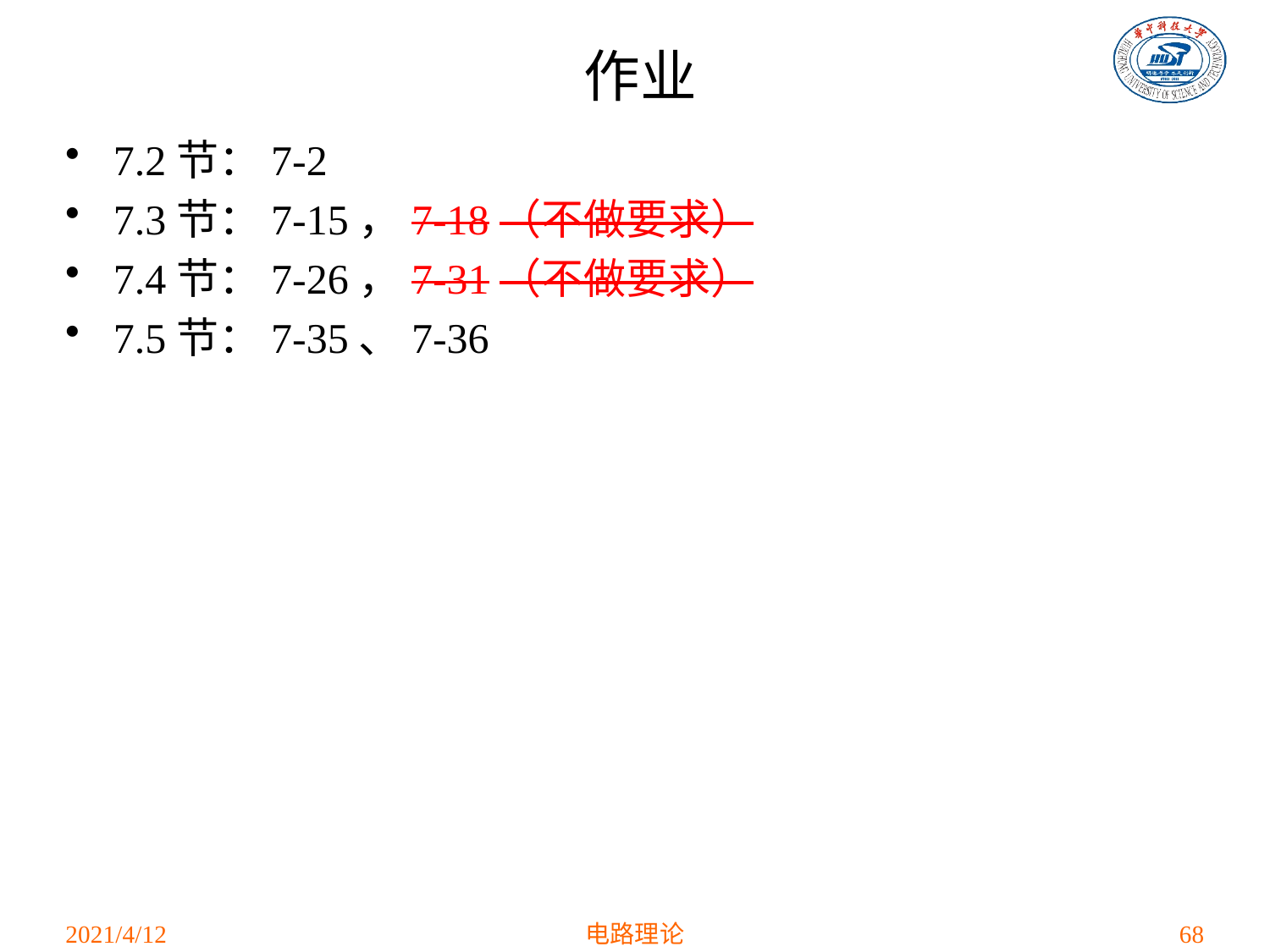

# 作业
7.2节：7-2
7.3节：7-15，7-18（不做要求）
7.4节：7-26，7-31（不做要求）
7.5节：7-35、7-36
2021/4/12
电路理论
68